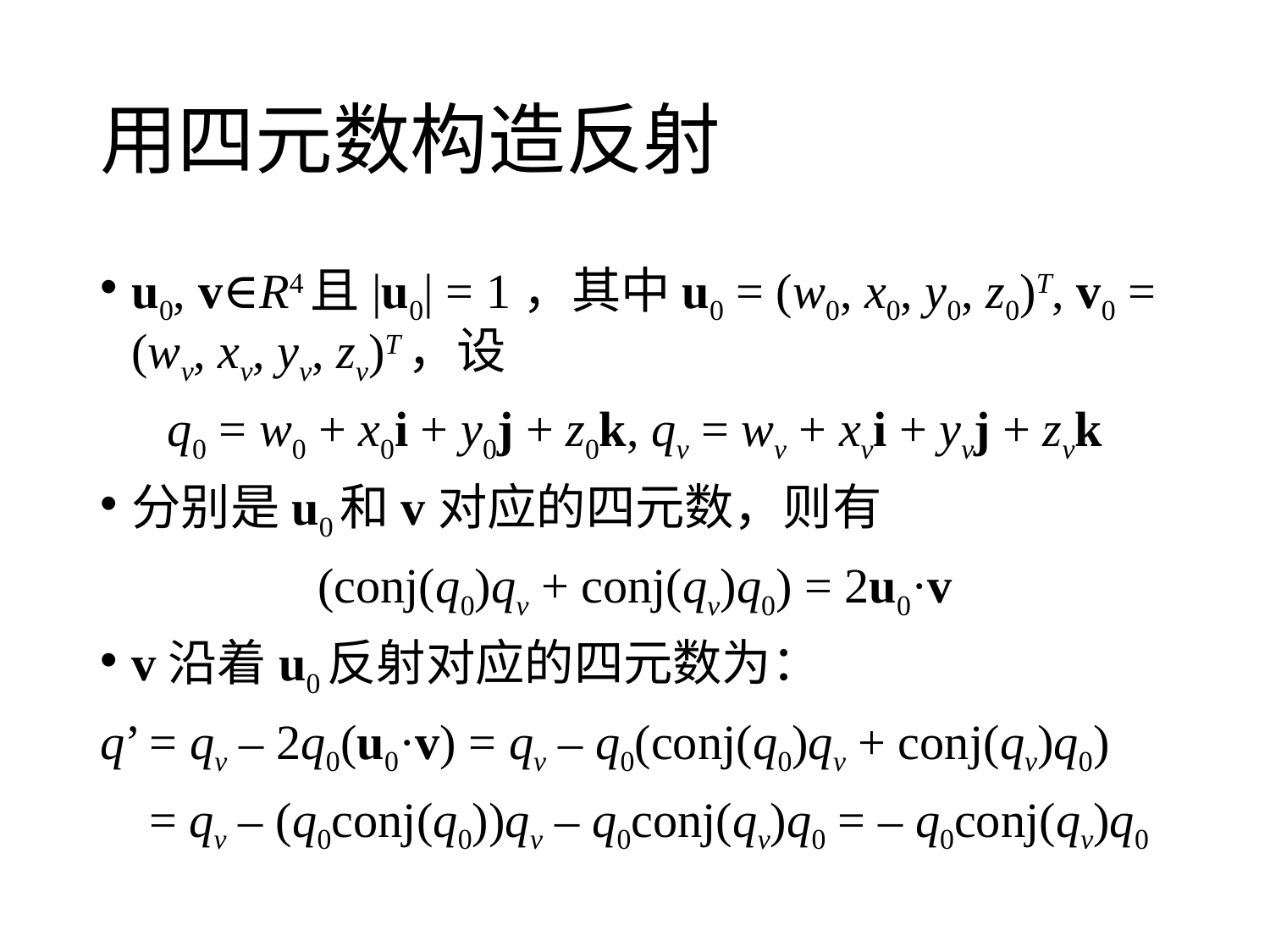

# 用四元数构造反射
u0, v∈R4且|u0| = 1，其中u0 = (w0, x0, y0, z0)T, v0 = (wv, xv, yv, zv)T，设
q0 = w0 + x0i + y0j + z0k, qv = wv + xvi + yvj + zvk
分别是u0和v对应的四元数，则有
(conj(q0)qv + conj(qv)q0) = 2u0·v
v沿着u0反射对应的四元数为：
q’ = qv – 2q0(u0·v) = qv – q0(conj(q0)qv + conj(qv)q0)
    = qv – (q0conj(q0))qv – q0conj(qv)q0 = – q0conj(qv)q0